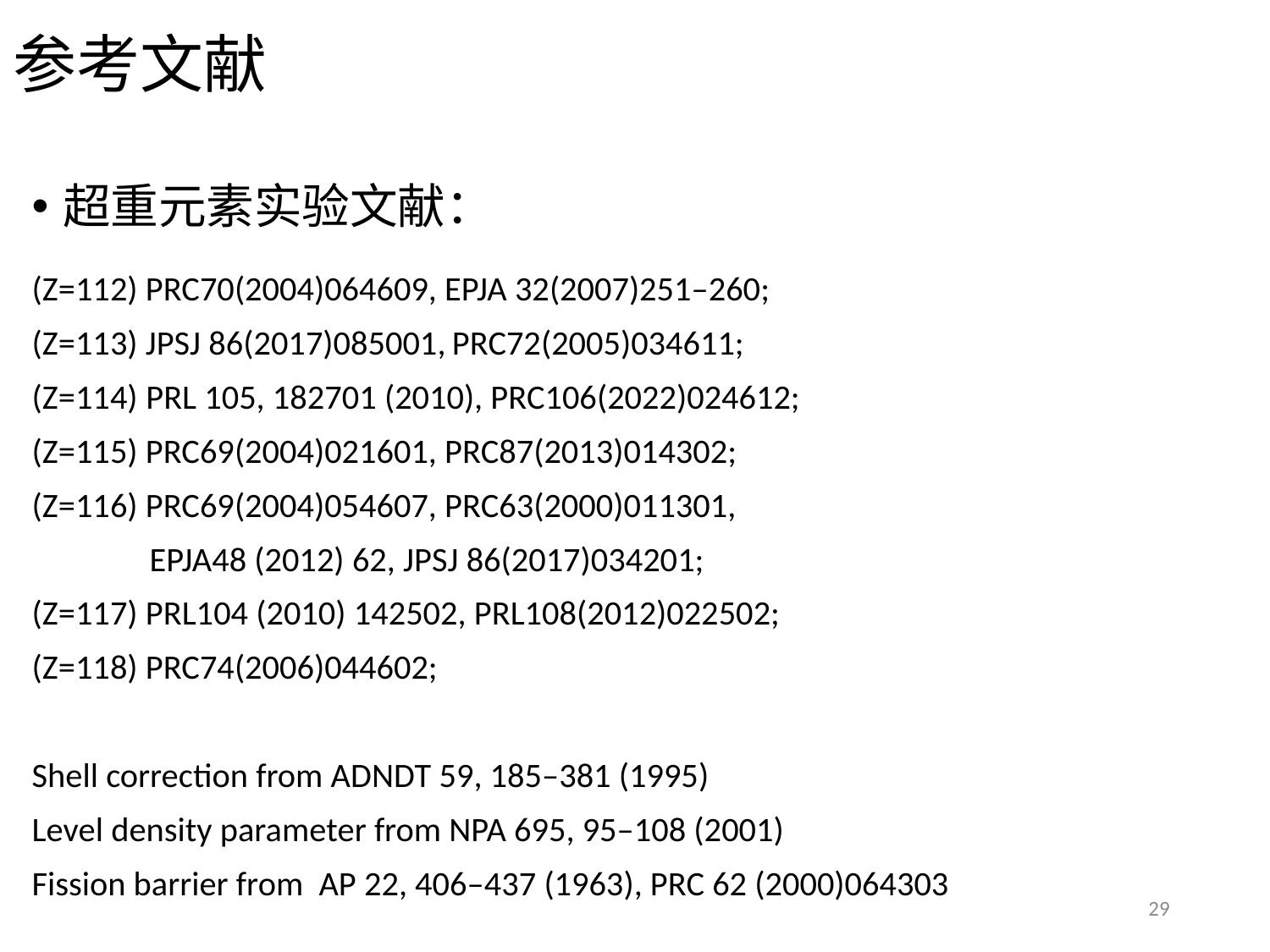

# 参考文献
超重元素实验文献：
(Z=112) PRC70(2004)064609, EPJA 32(2007)251–260;
(Z=113) JPSJ 86(2017)085001, PRC72(2005)034611;
(Z=114) PRL 105, 182701 (2010), PRC106(2022)024612;
(Z=115) PRC69(2004)021601, PRC87(2013)014302;
(Z=116) PRC69(2004)054607, PRC63(2000)011301,
               EPJA48 (2012) 62, JPSJ 86(2017)034201;
(Z=117) PRL104 (2010) 142502, PRL108(2012)022502;
(Z=118) PRC74(2006)044602;

Shell correction from ADNDT 59, 185–381 (1995)
Level density parameter from NPA 695, 95–108 (2001)
Fission barrier from  AP 22, 406–437 (1963), PRC 62 (2000)064303

29